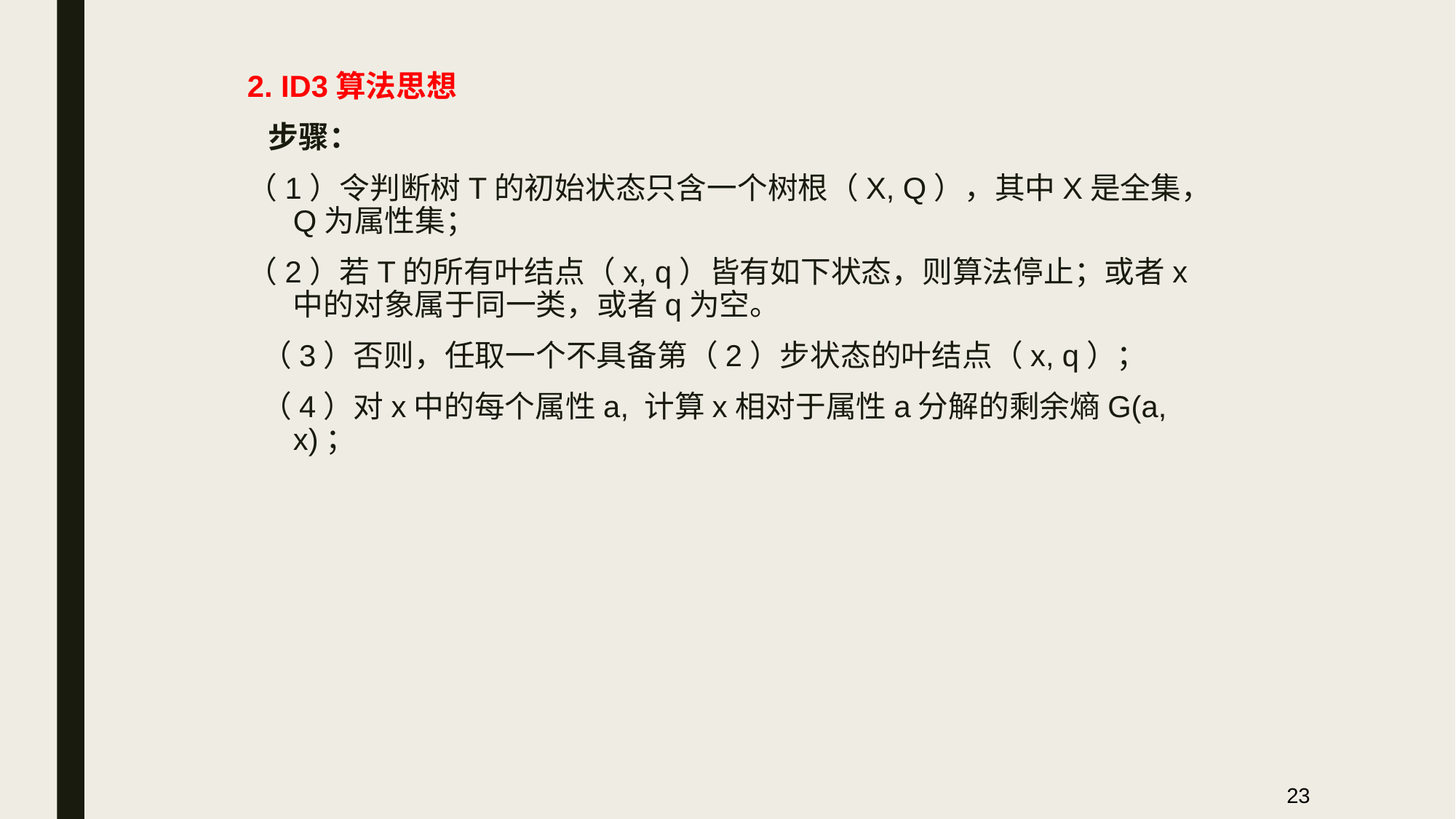

2. ID3算法思想
  步骤：
（1）令判断树T的初始状态只含一个树根（X, Q），其中X是全集，Q为属性集；
（2）若T的所有叶结点（x, q）皆有如下状态，则算法停止；或者x中的对象属于同一类，或者q为空。
 （3）否则，任取一个不具备第（2）步状态的叶结点（x, q）；
 （4）对x中的每个属性a, 计算x相对于属性a分解的剩余熵G(a, x)；
23